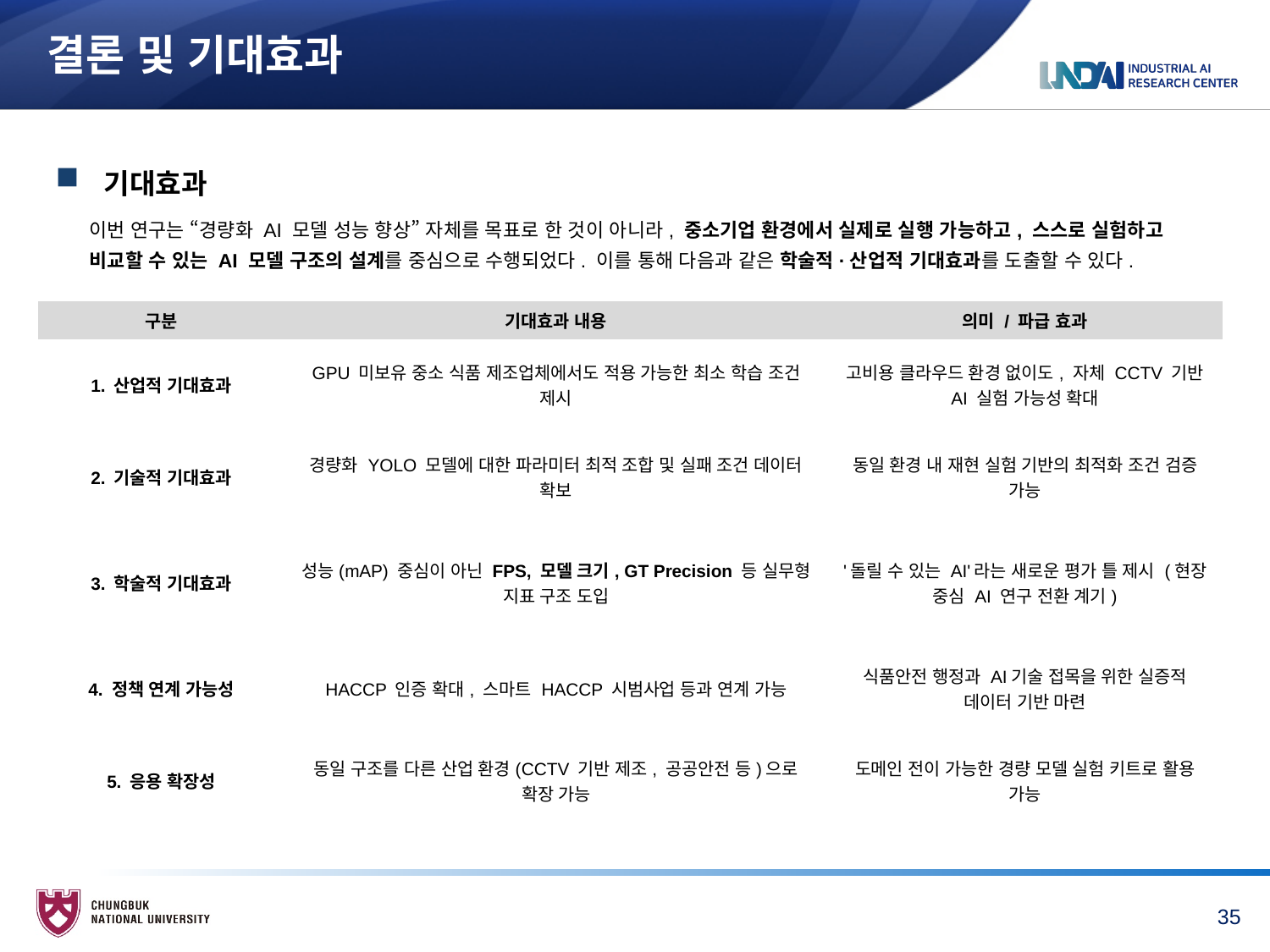

# 결론 및 기대효과
 기대효과
이번 연구는 “경량화 AI 모델 성능 향상” 자체를 목표로 한 것이 아니라, 중소기업 환경에서 실제로 실행 가능하고, 스스로 실험하고 비교할 수 있는 AI 모델 구조의 설계를 중심으로 수행되었다. 이를 통해 다음과 같은 학술적·산업적 기대효과를 도출할 수 있다.
| 구분 | 기대효과 내용 | 의미 / 파급 효과 |
| --- | --- | --- |
| 1. 산업적 기대효과 | GPU 미보유 중소 식품 제조업체에서도 적용 가능한 최소 학습 조건 제시 | 고비용 클라우드 환경 없이도, 자체 CCTV 기반 AI 실험 가능성 확대 |
| 2. 기술적 기대효과 | 경량화 YOLO 모델에 대한 파라미터 최적 조합 및 실패 조건 데이터 확보 | 동일 환경 내 재현 실험 기반의 최적화 조건 검증 가능 |
| 3. 학술적 기대효과 | 성능(mAP) 중심이 아닌 FPS, 모델 크기, GT Precision 등 실무형 지표 구조 도입 | '돌릴 수 있는 AI'라는 새로운 평가 틀 제시 (현장 중심 AI 연구 전환 계기) |
| 4. 정책 연계 가능성 | HACCP 인증 확대, 스마트 HACCP 시범사업 등과 연계 가능 | 식품안전 행정과 AI기술 접목을 위한 실증적 데이터 기반 마련 |
| 5. 응용 확장성 | 동일 구조를 다른 산업 환경(CCTV 기반 제조, 공공안전 등)으로 확장 가능 | 도메인 전이 가능한 경량 모델 실험 키트로 활용 가능 |